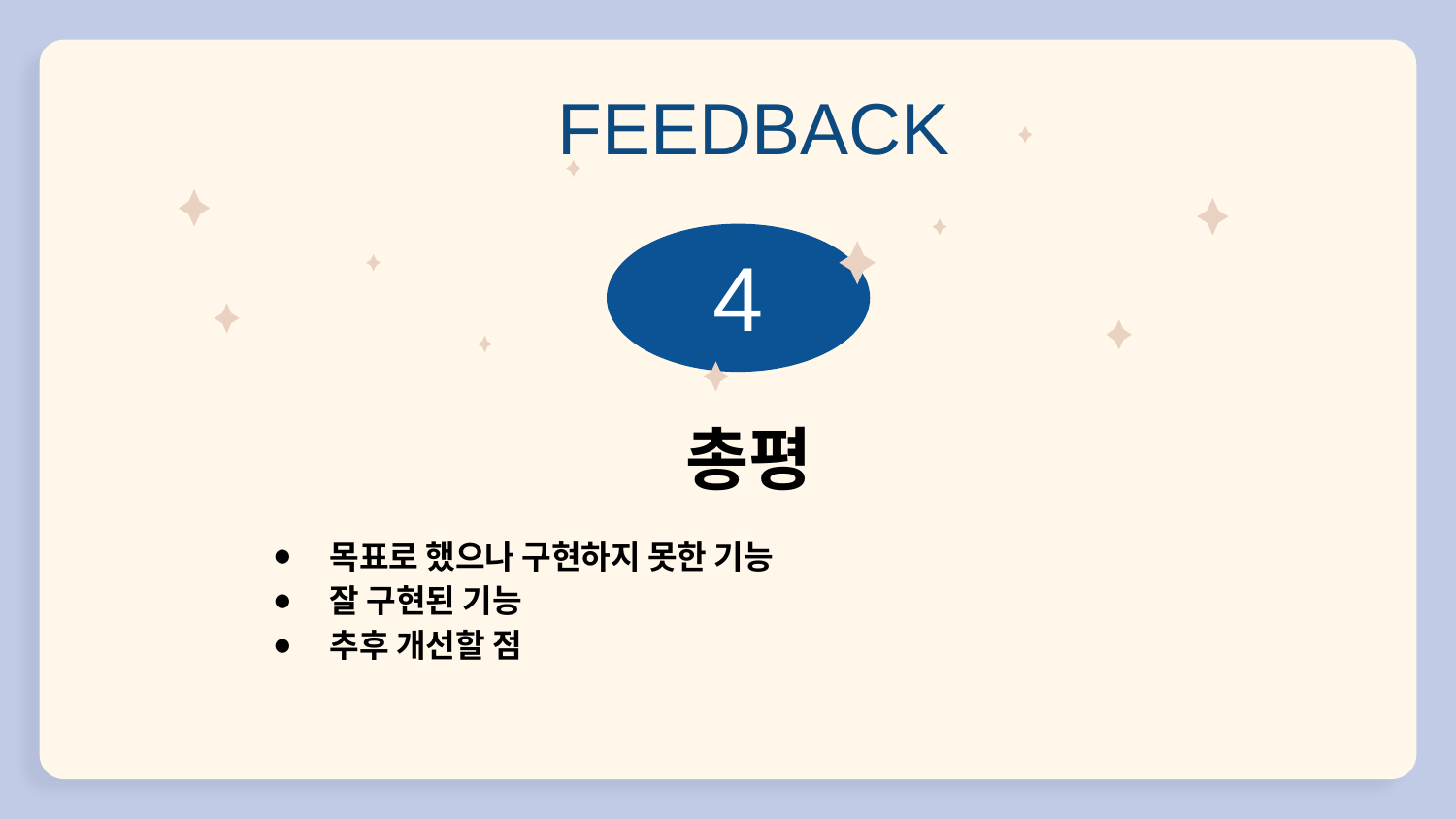

# FEEDBACK

4

총평
목표로 했으나 구현하지 못한 기능
잘 구현된 기능
추후 개선할 점